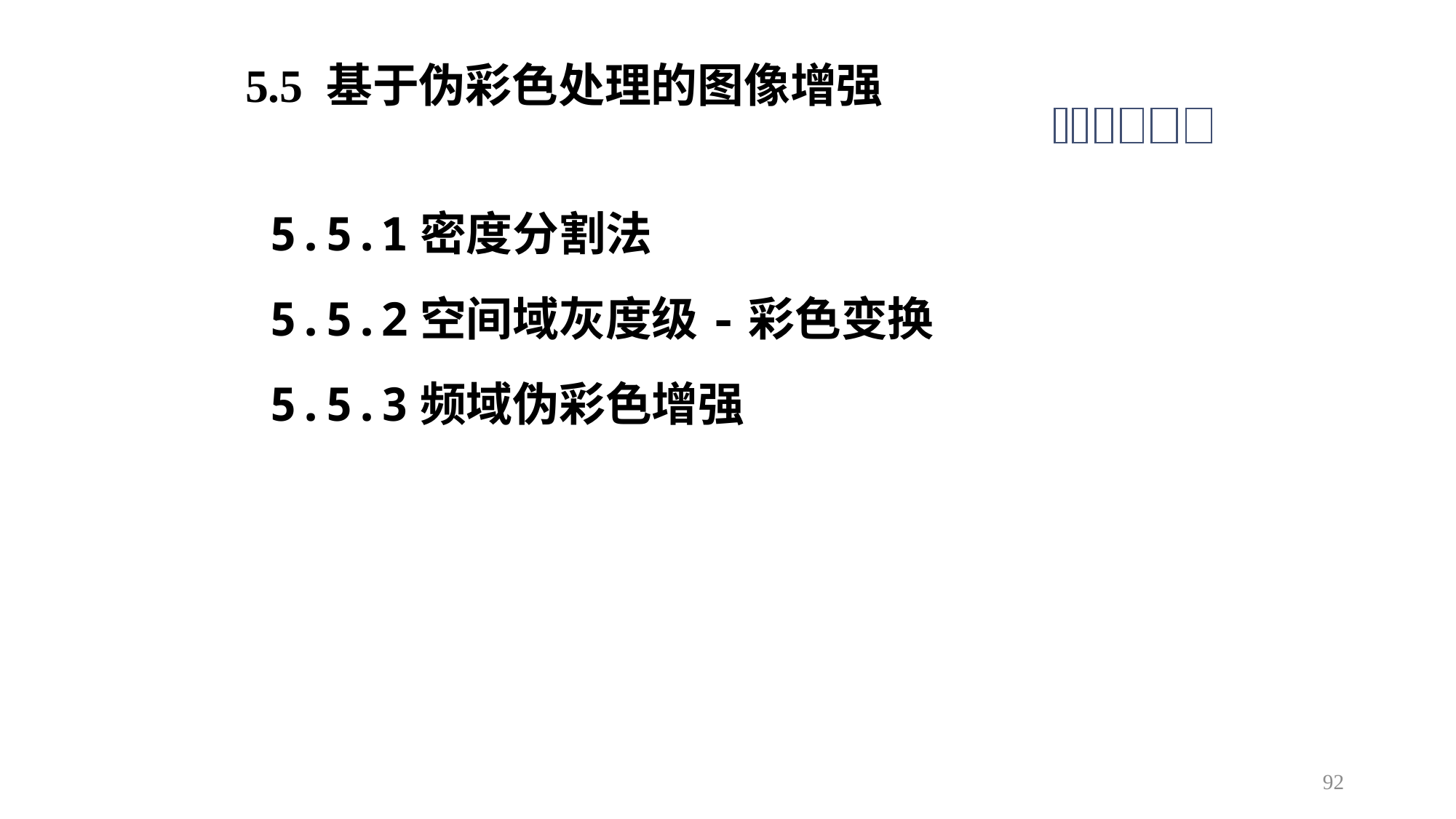

5.5 基于伪彩色处理的图像增强

5.5.1密度分割法
5.5.2空间域灰度级-彩色变换
5.5.3频域伪彩色增强
92